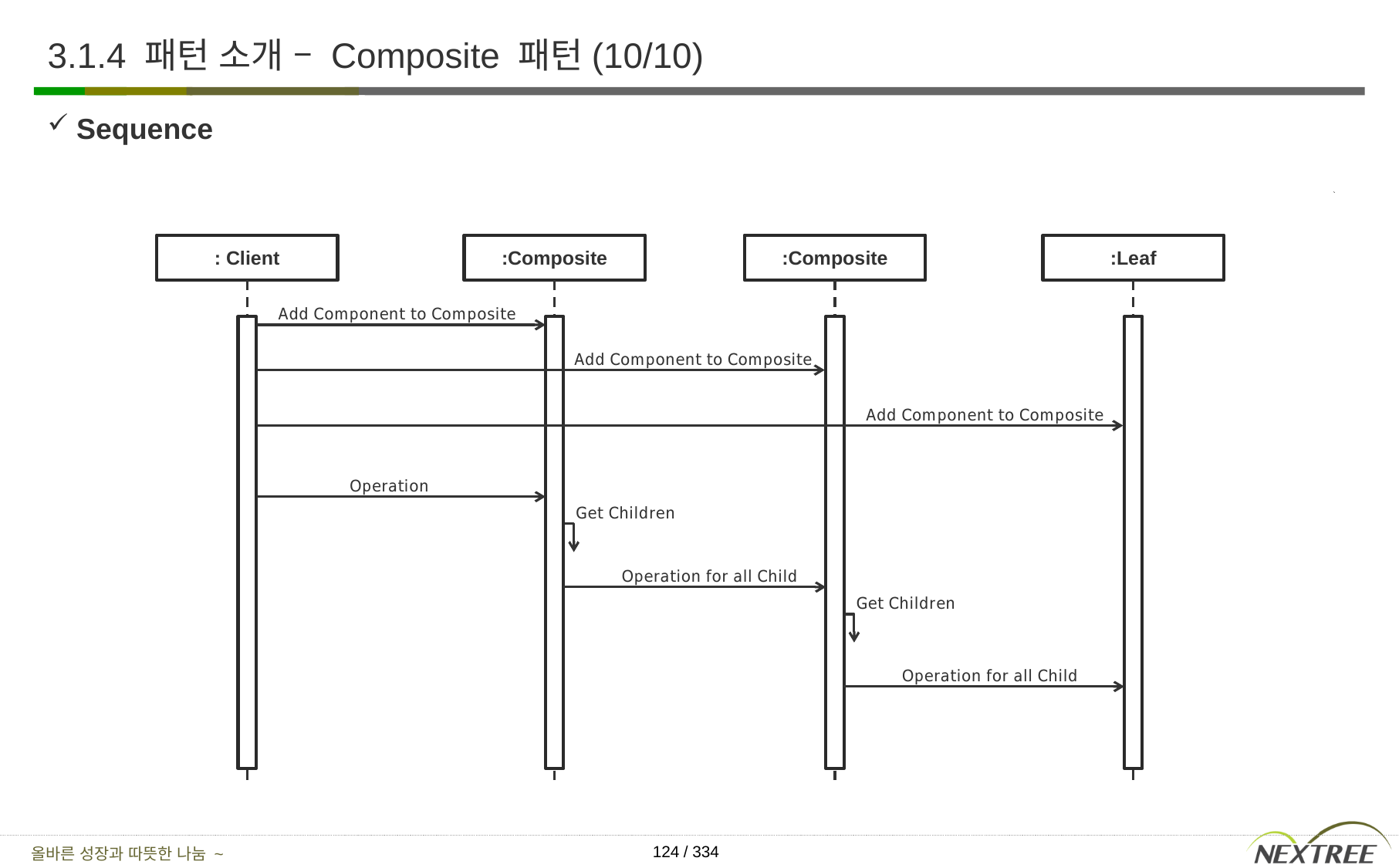

# 3.1.4 패턴 소개 – Composite 패턴(10/10)
Sequence
: Client
:Composite
:Composite
:Leaf
Add Component to Composite

Add Component to Composite

Add Component to Composite

Operation

Get Children

Operation for all Child

Get Children

Operation for all Child